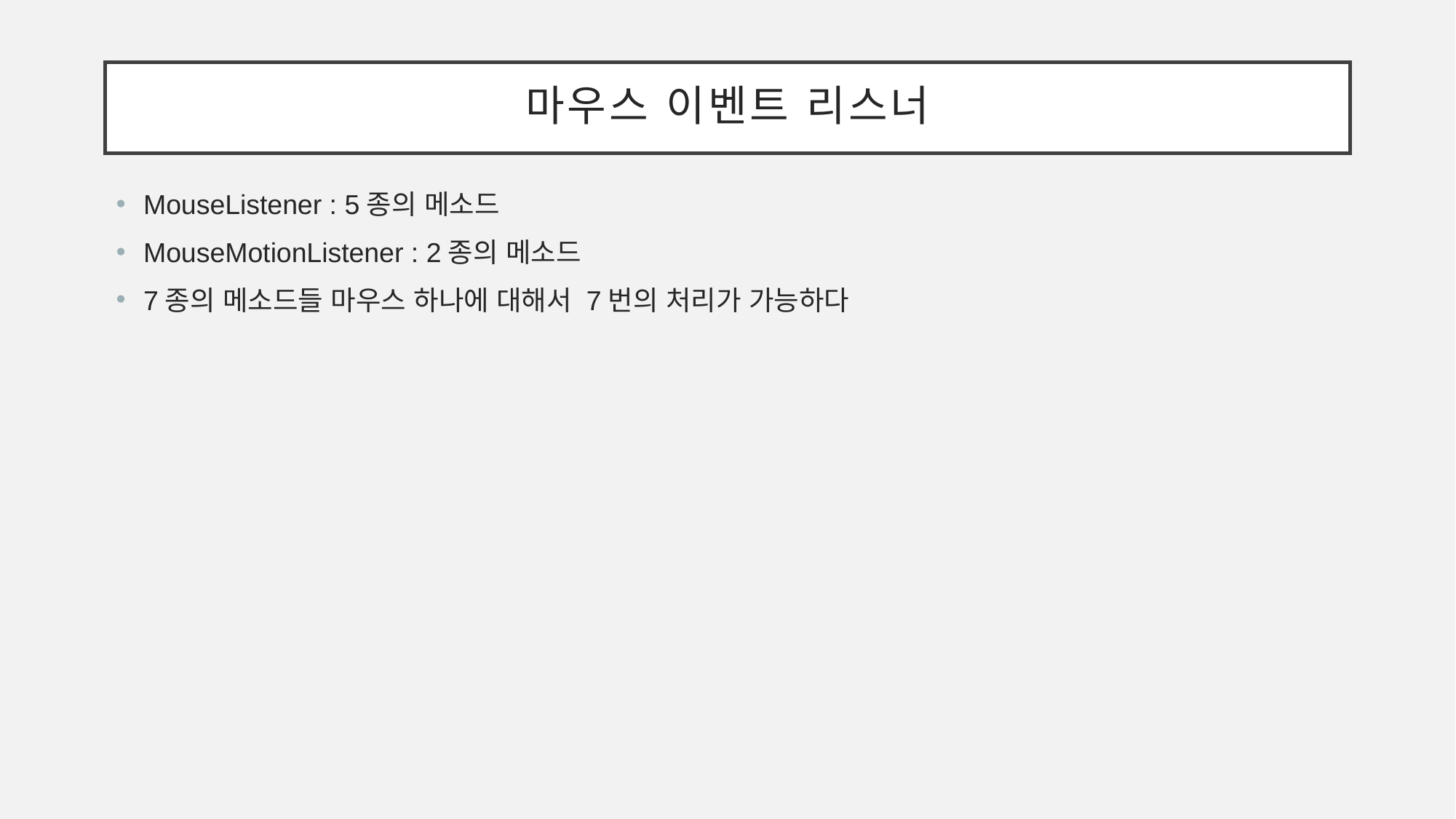

# 마우스 이벤트 리스너
MouseListener : 5종의 메소드
MouseMotionListener : 2종의 메소드
7종의 메소드들 마우스 하나에 대해서 7번의 처리가 가능하다